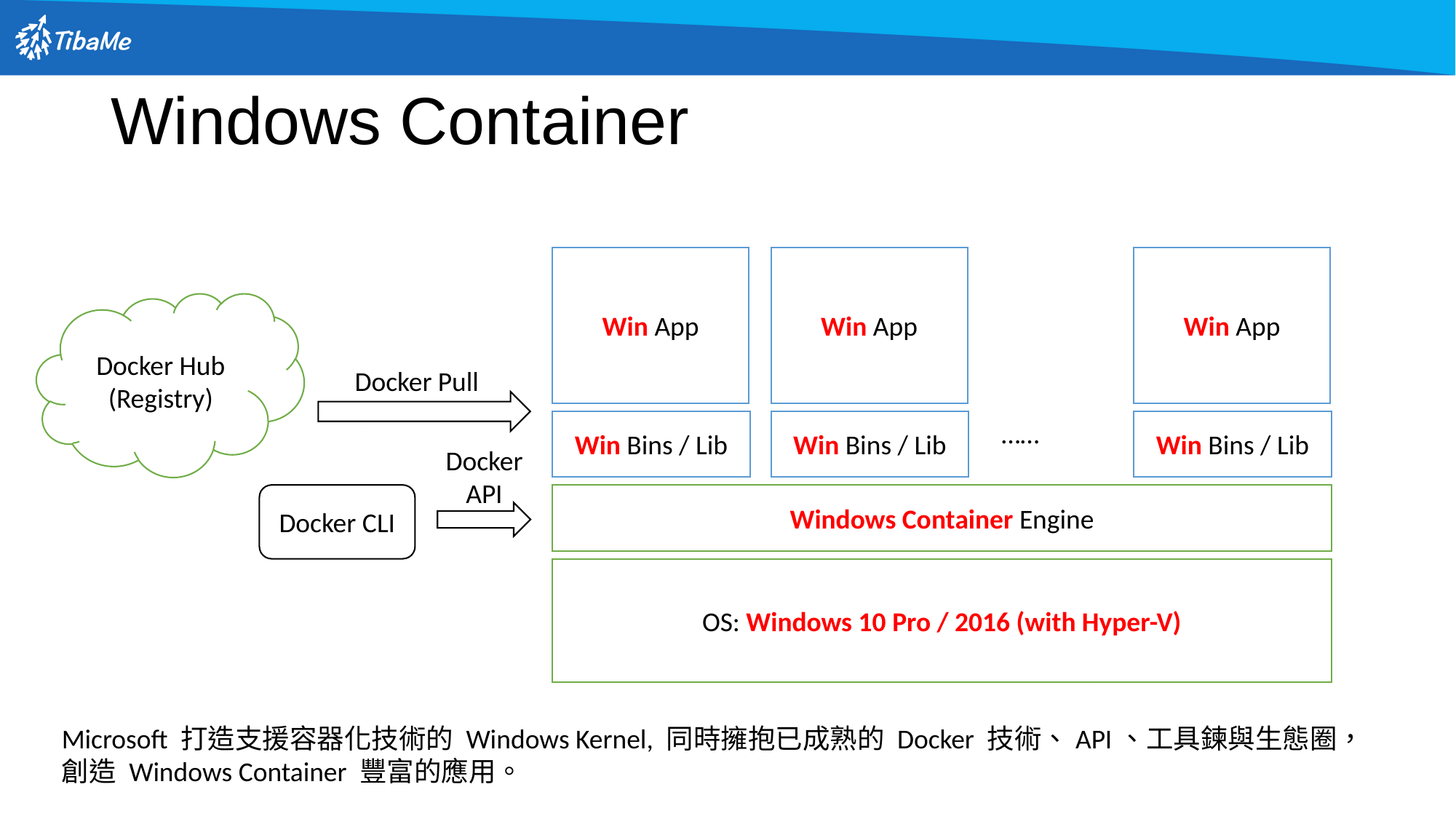

# Windows Container
Win App
Win App
Win App
Docker Hub
(Registry)
Docker Pull

Win Bins / Lib
Win Bins / Lib
……
Win Bins / Lib
Docker
API
Docker CLI
Windows Container Engine

OS: Windows 10 Pro / 2016 (with Hyper-V)
Microsoft 打造支援容器化技術的 Windows Kernel, 同時擁抱已成熟的 Docker 技術、API、工具鍊與生態圈，
創造 Windows Container 豐富的應用。